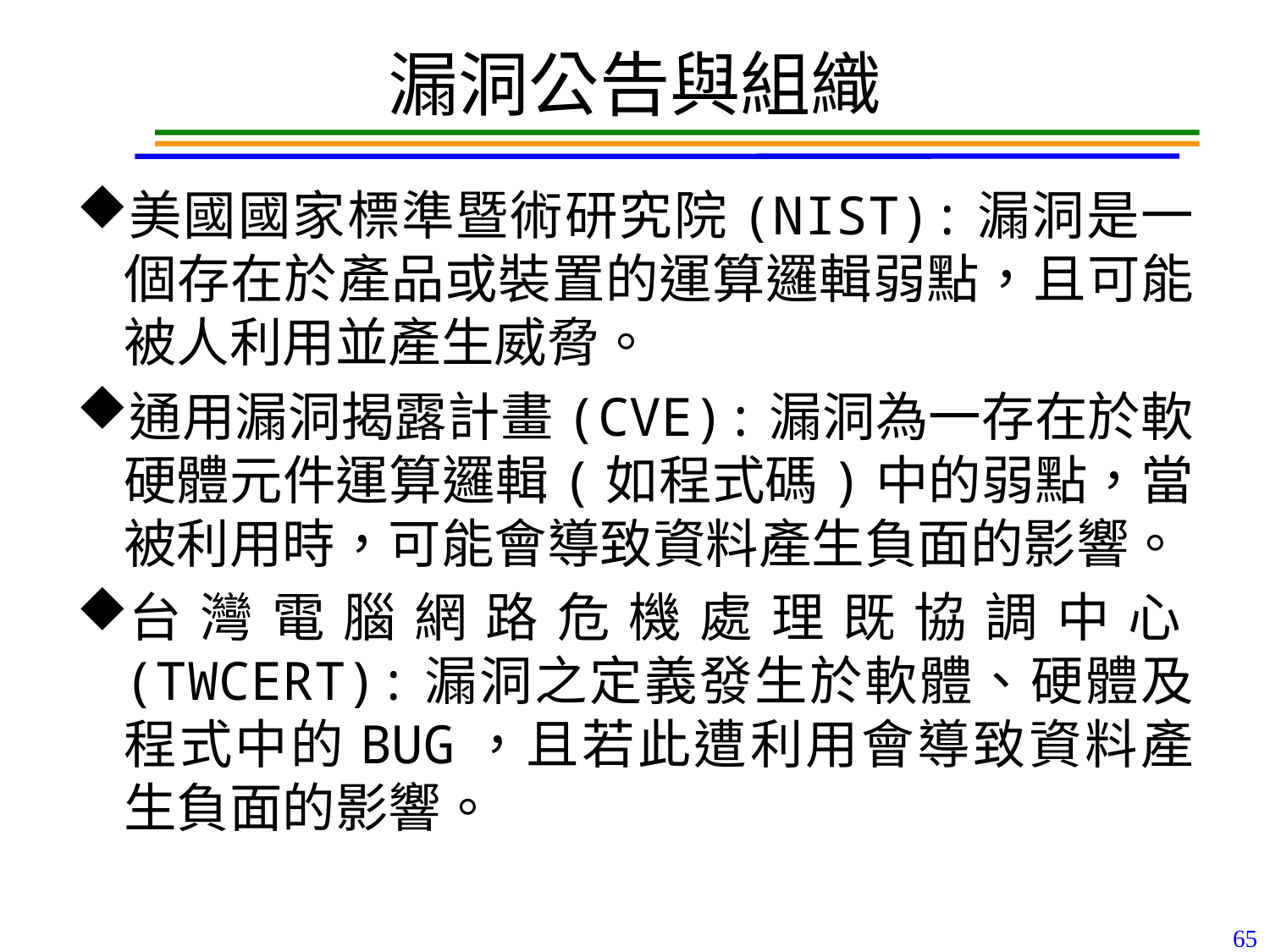

# 漏洞公告與組織
美國國家標準暨術研究院(NIST):漏洞是一個存在於產品或裝置的運算邏輯弱點，且可能被人利用並產生威脅。
通用漏洞揭露計畫(CVE):漏洞為一存在於軟硬體元件運算邏輯(如程式碼)中的弱點，當被利用時，可能會導致資料產生負面的影響。
台灣電腦網路危機處理既協調中心(TWCERT):漏洞之定義發生於軟體、硬體及程式中的BUG，且若此遭利用會導致資料產生負面的影響。
65